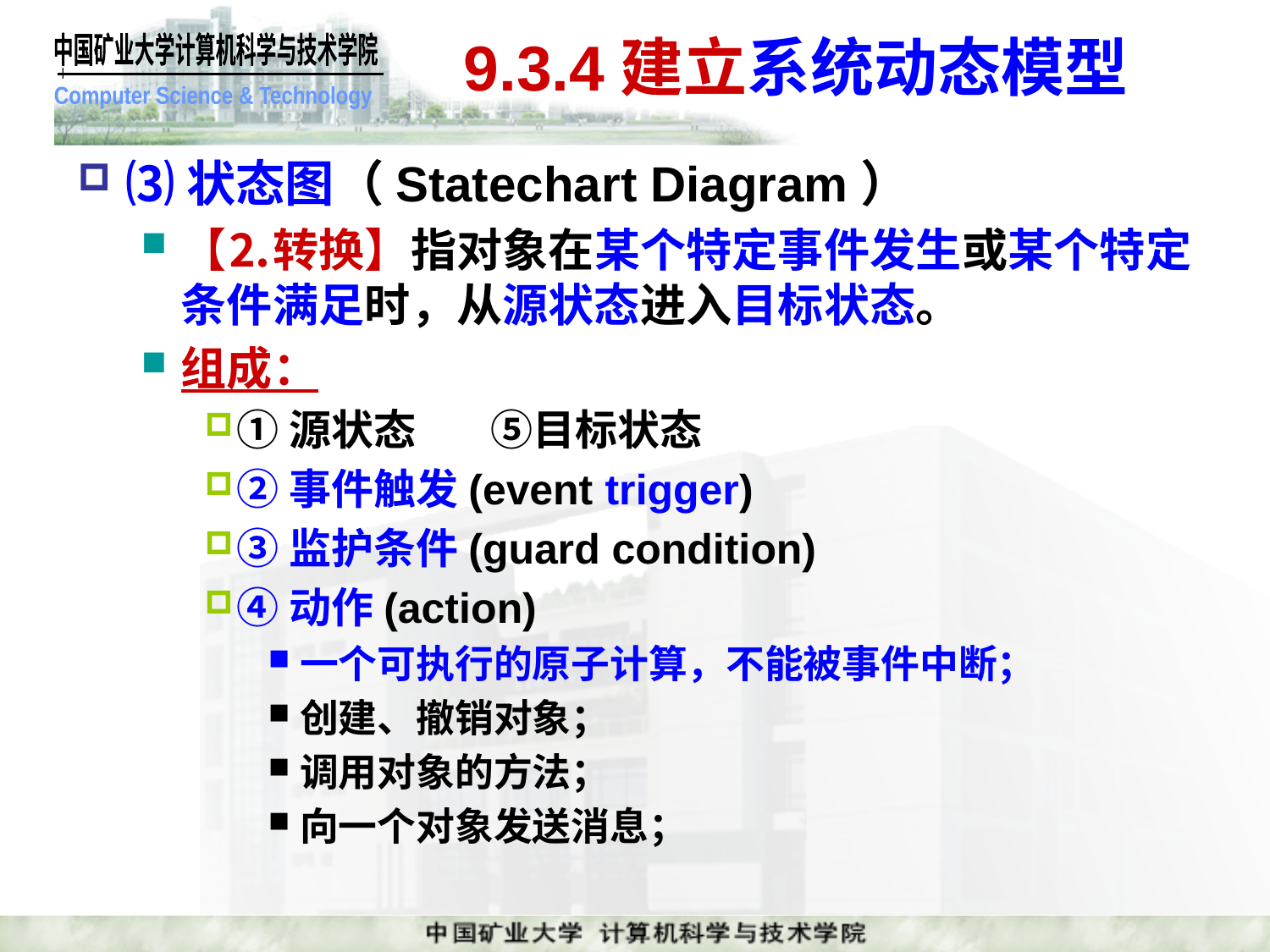

# 9.3.4建立系统动态模型
⑶状态图（Statechart Diagram）
【⒉转换】指对象在某个特定事件发生或某个特定条件满足时，从源状态进入目标状态。
组成：
①源状态	⑤目标状态
②事件触发(event trigger)
③监护条件(guard condition)
④动作(action)
一个可执行的原子计算，不能被事件中断；
创建、撤销对象；
调用对象的方法；
向一个对象发送消息；
228